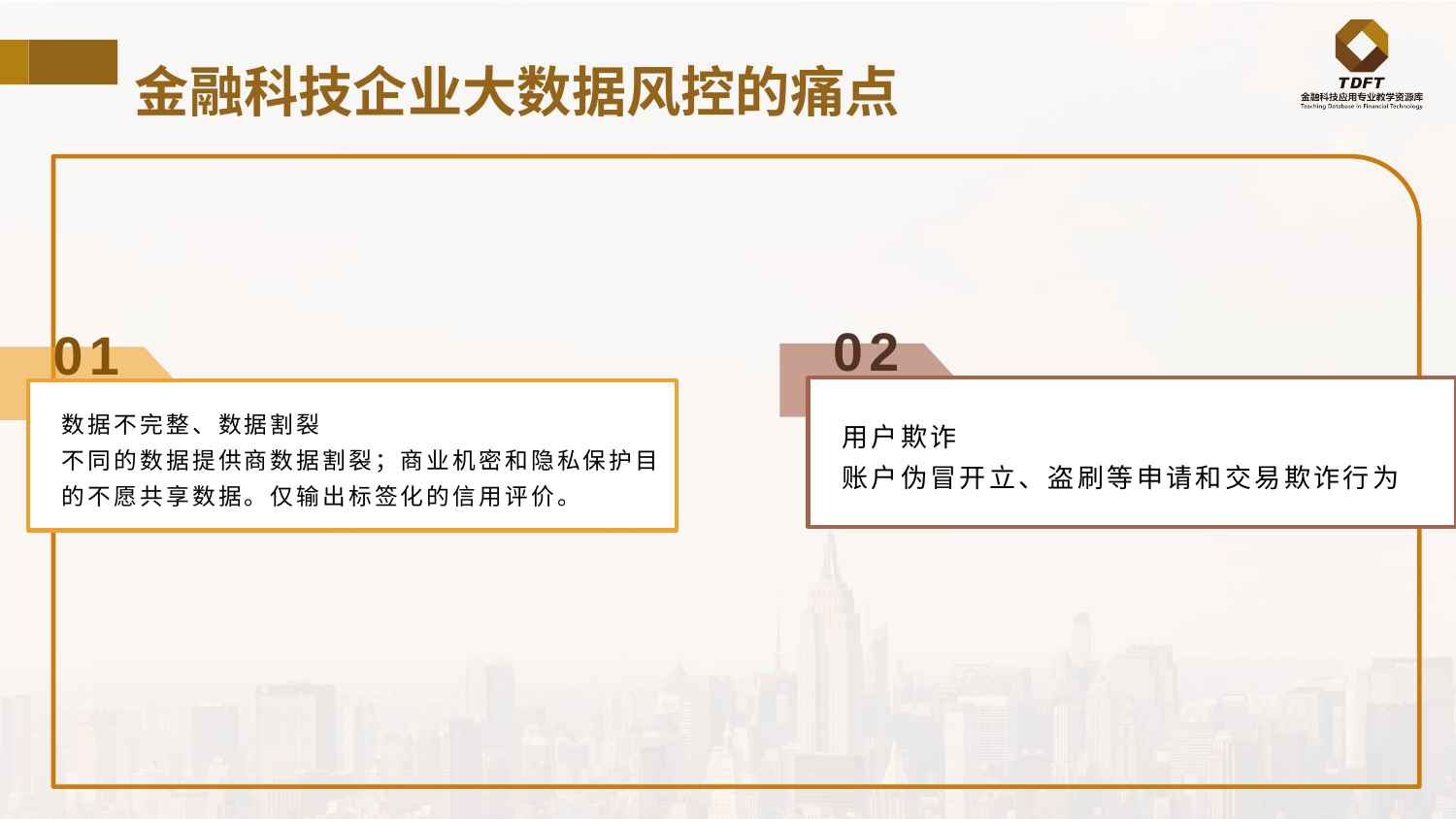

金融科技企业大数据风控的痛点

02
01

用户欺诈
账户伪冒开立、盗刷等申请和交易欺诈行为
数据不完整、数据割裂
不同的数据提供商数据割裂；商业机密和隐私保护目的不愿共享数据。仅输出标签化的信用评价。